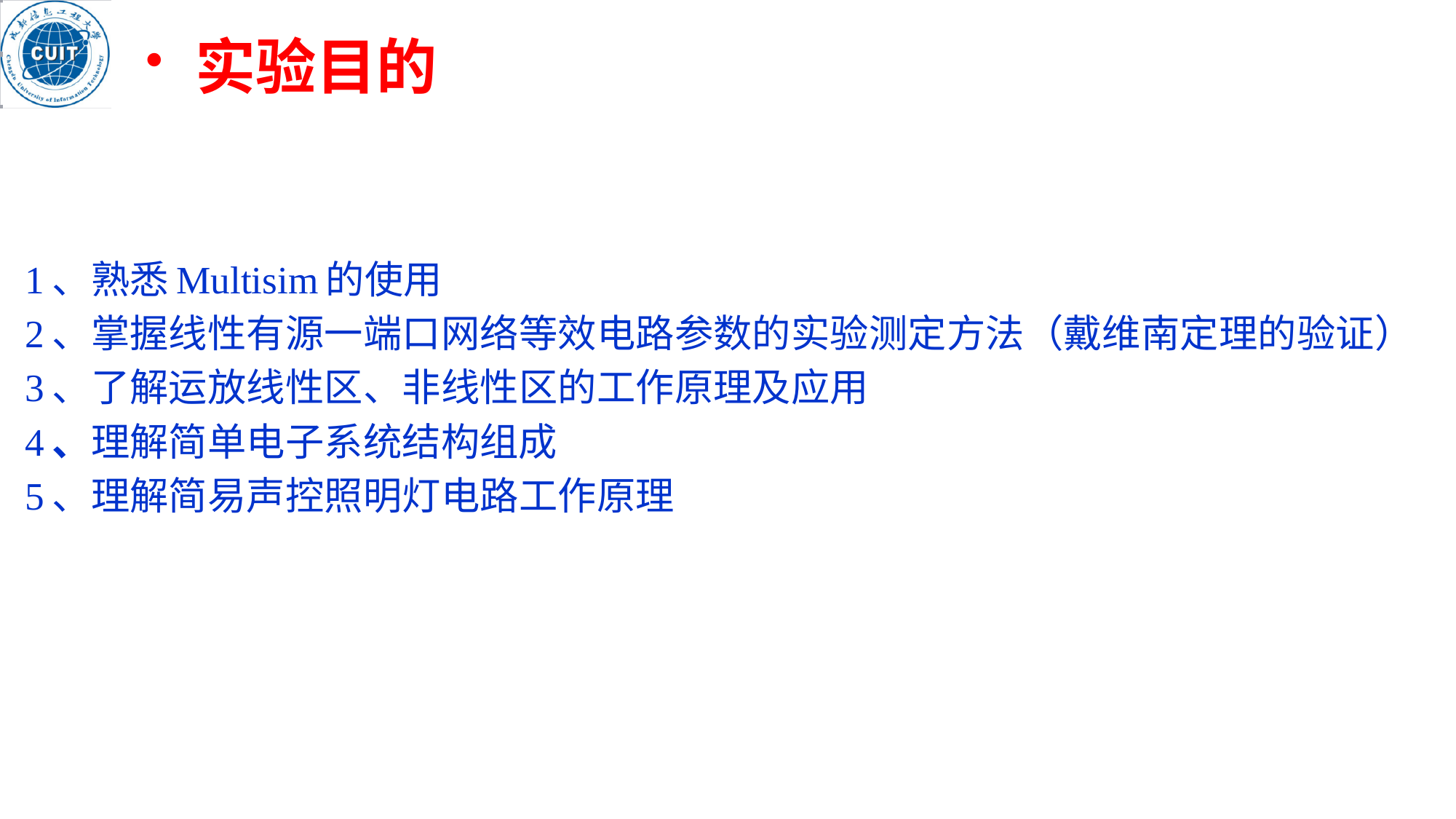

实验目的
1、熟悉Multisim的使用
2、掌握线性有源一端口网络等效电路参数的实验测定方法（戴维南定理的验证）
3、了解运放线性区、非线性区的工作原理及应用
4、理解简单电子系统结构组成
5、理解简易声控照明灯电路工作原理